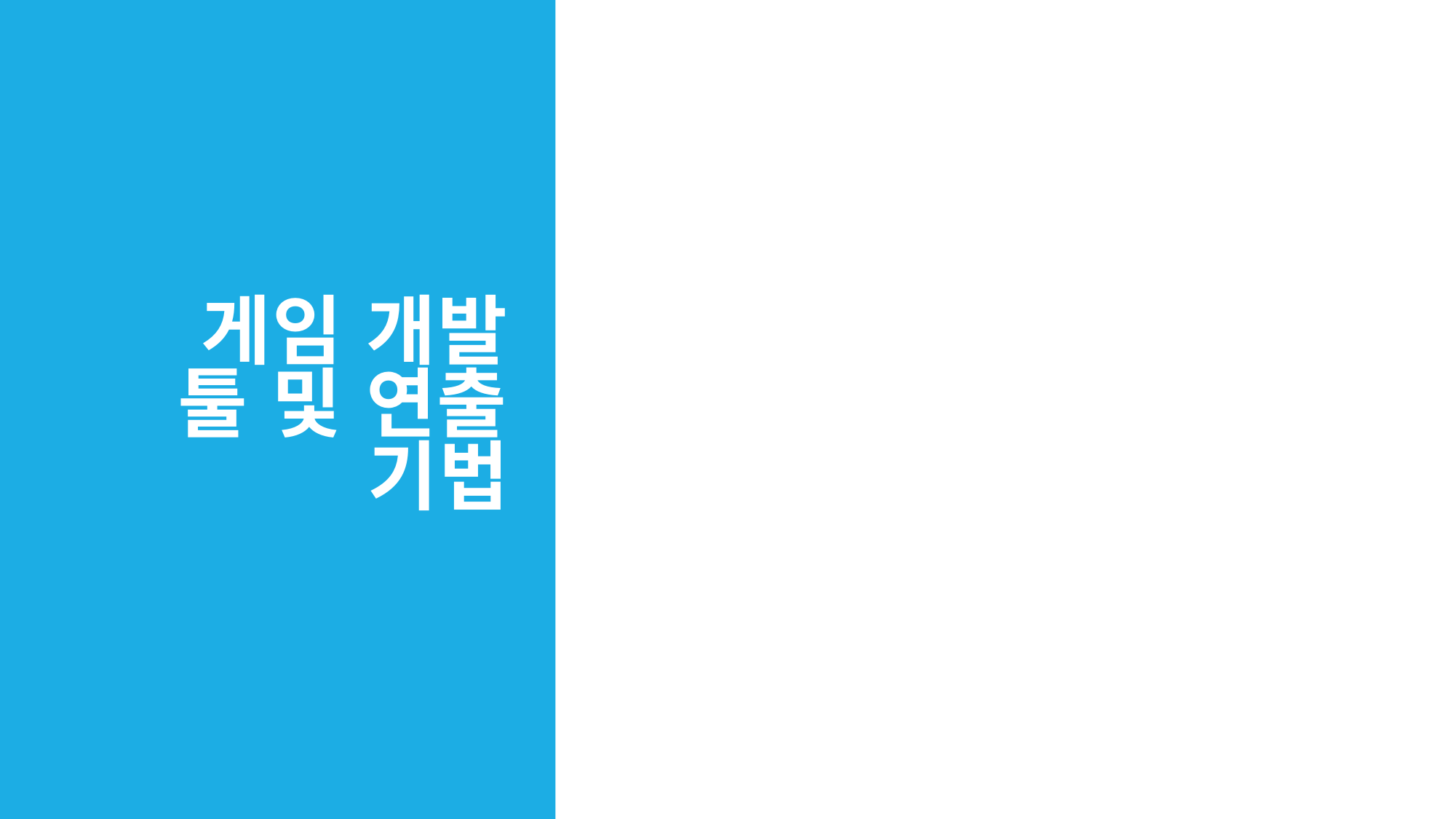

# 게임 개발 툴 및 연출 기법